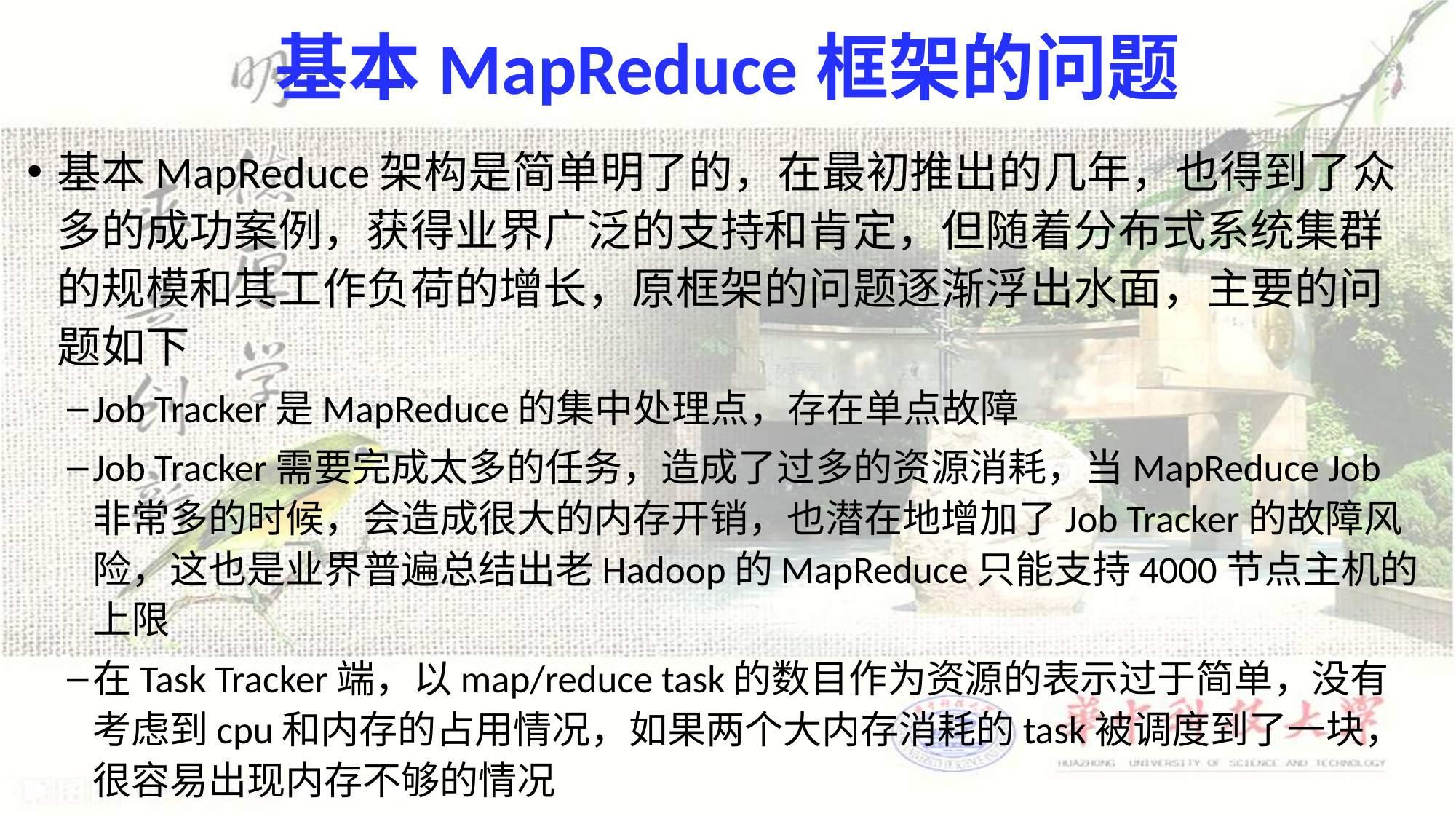

# 基本MapReduce框架的问题
基本MapReduce架构是简单明了的，在最初推出的几年，也得到了众多的成功案例，获得业界广泛的支持和肯定，但随着分布式系统集群的规模和其工作负荷的增长，原框架的问题逐渐浮出水面，主要的问题如下
Job Tracker是MapReduce的集中处理点，存在单点故障
Job Tracker需要完成太多的任务，造成了过多的资源消耗，当MapReduce Job非常多的时候，会造成很大的内存开销，也潜在地增加了Job Tracker的故障风险，这也是业界普遍总结出老Hadoop的MapReduce只能支持4000节点主机的上限
在Task Tracker端，以map/reduce task的数目作为资源的表示过于简单，没有考虑到cpu和内存的占用情况，如果两个大内存消耗的task被调度到了一块，很容易出现内存不够的情况